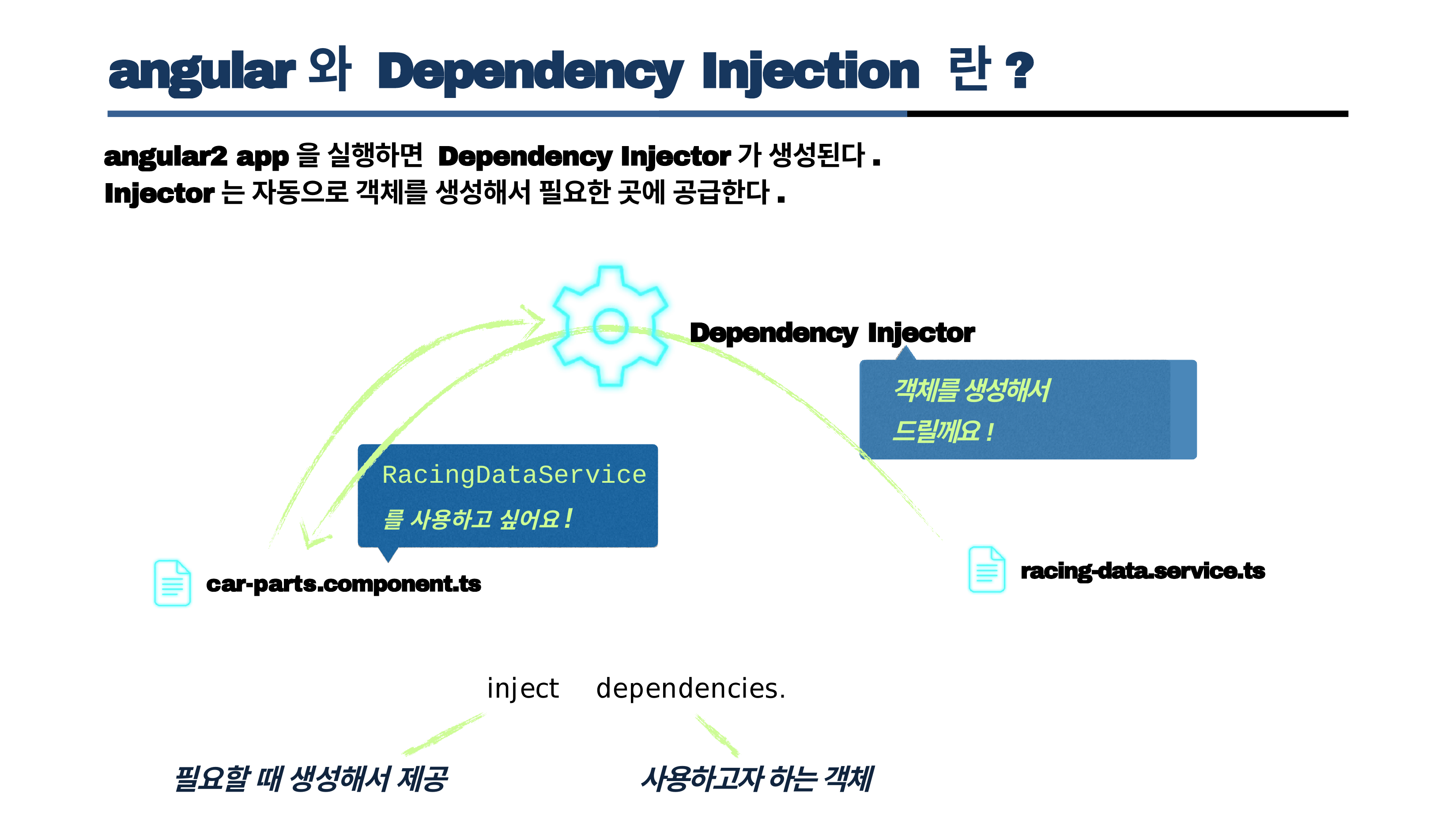

# angular와 Dependency Injection 란?
angular2 app을 실행하면 Dependency Injector가 생성된다.
Injector는 자동으로 객체를 생성해서 필요한 곳에 공급한다.

Dependency Injector
객체를 생성해서  드릴께요!
RacingDataService
를 사용하고 싶어요!

racing-data.service.ts
car-parts.component.ts
inject     dependencies.

필요할 때 생성해서 제공
사용하고자 하는 객체